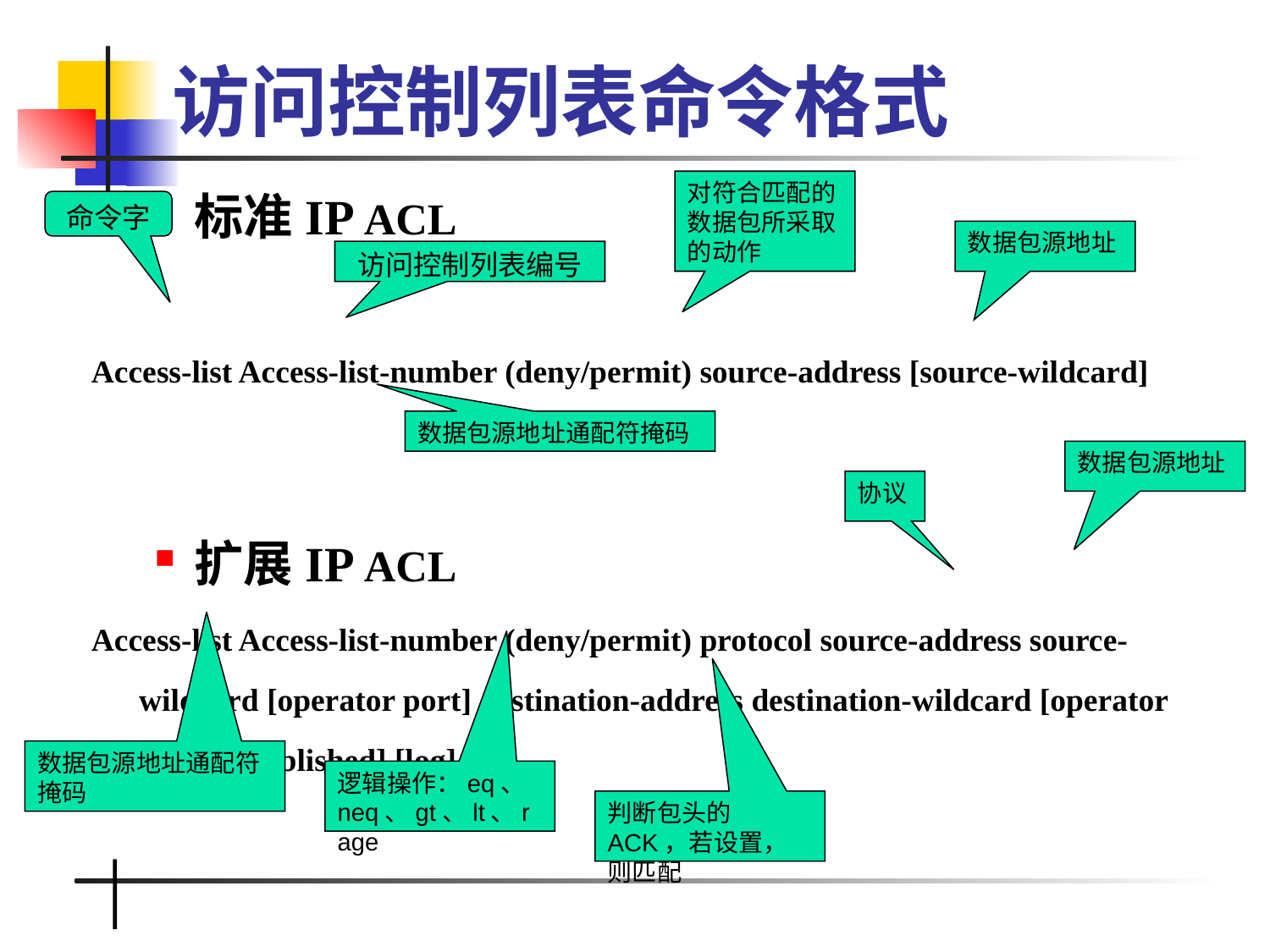

# 访问控制列表命令格式
对符合匹配的数据包所采取的动作
标准IP ACL

Access-list Access-list-number (deny/permit) source-address [source-wildcard]

扩展IP ACL
Access-list Access-list-number (deny/permit) protocol source-address source-wildcard [operator port] destination-address destination-wildcard [operator port] [established] [log]

命令字
数据包源地址
访问控制列表编号
数据包源地址通配符掩码
数据包源地址
协议
数据包源地址通配符掩码
逻辑操作：eq、neq、gt、lt、rage
判断包头的ACK，若设置，则匹配